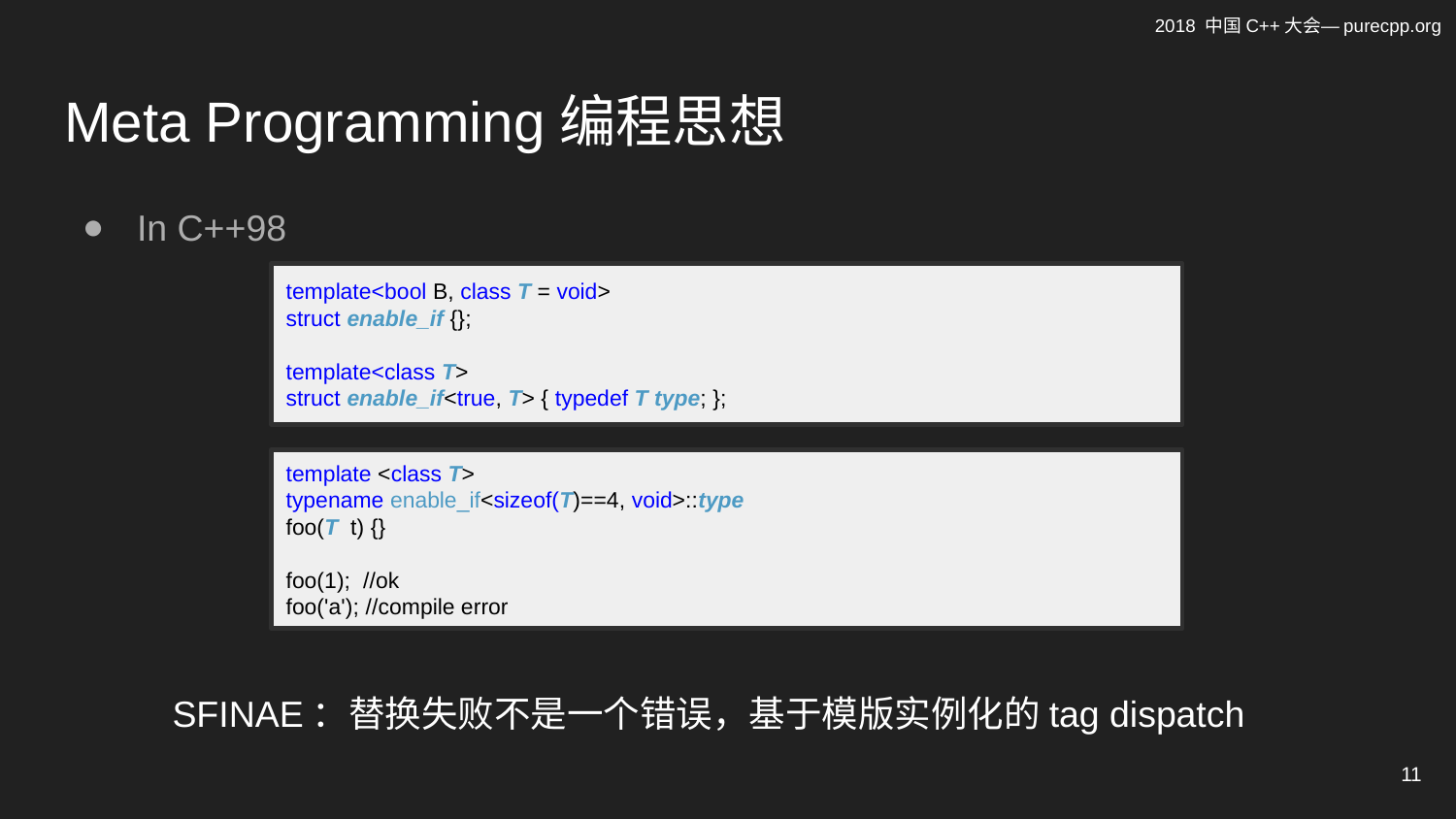

# Meta Programming编程思想
In C++98
template<bool B, class T = void>
struct enable_if {};

template<class T>
struct enable_if<true, T> { typedef T type; };
template <class T>
typename enable_if<sizeof(T)==4, void>::type
foo(T  t) {}

foo(1);  //ok
foo('a'); //compile error
SFINAE：替换失败不是一个错误，基于模版实例化的tag dispatch
11